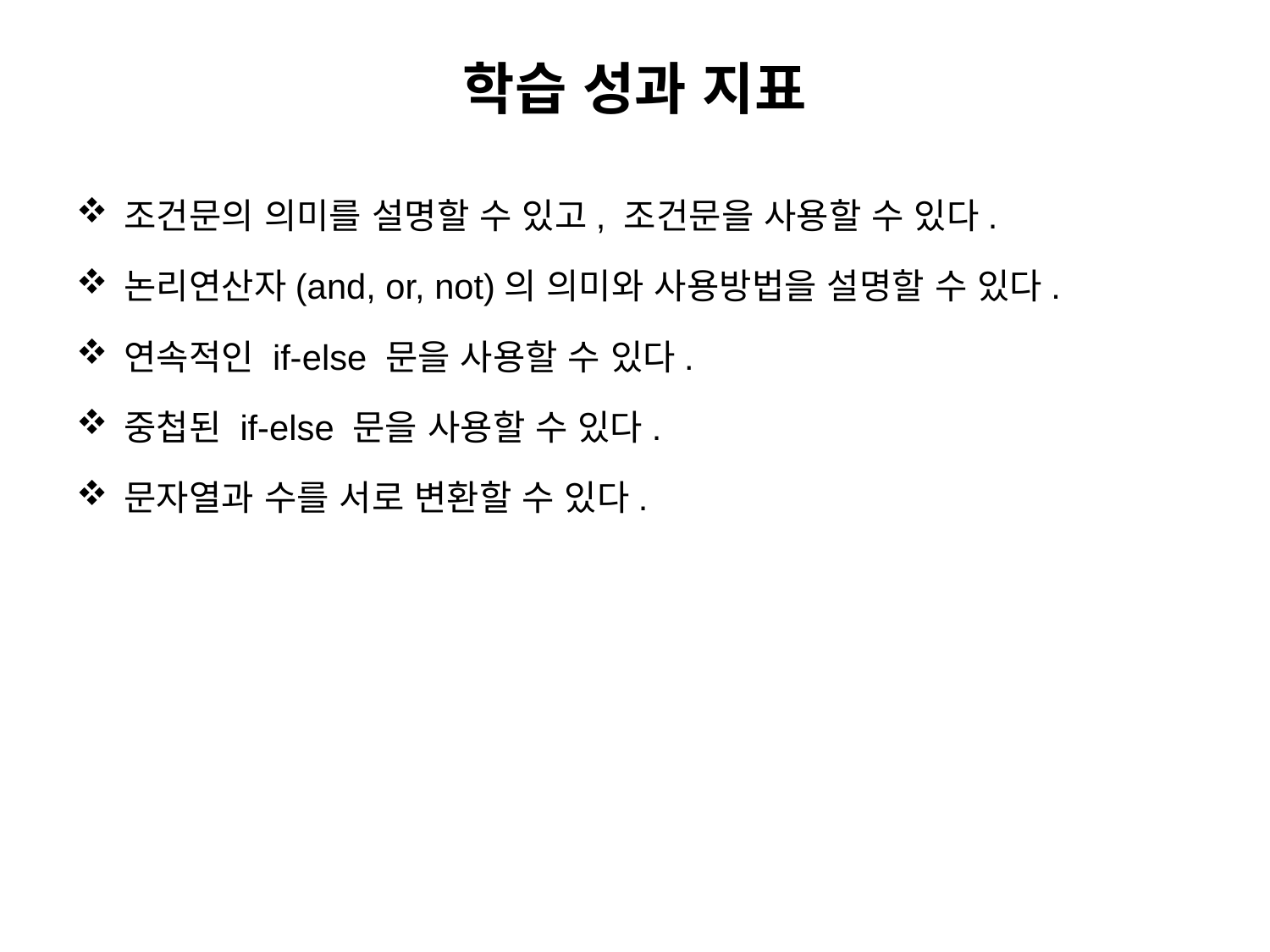

# 학습 성과 지표
조건문의 의미를 설명할 수 있고, 조건문을 사용할 수 있다.
논리연산자(and, or, not)의 의미와 사용방법을 설명할 수 있다.
연속적인 if-else 문을 사용할 수 있다.
중첩된 if-else 문을 사용할 수 있다.
문자열과 수를 서로 변환할 수 있다.